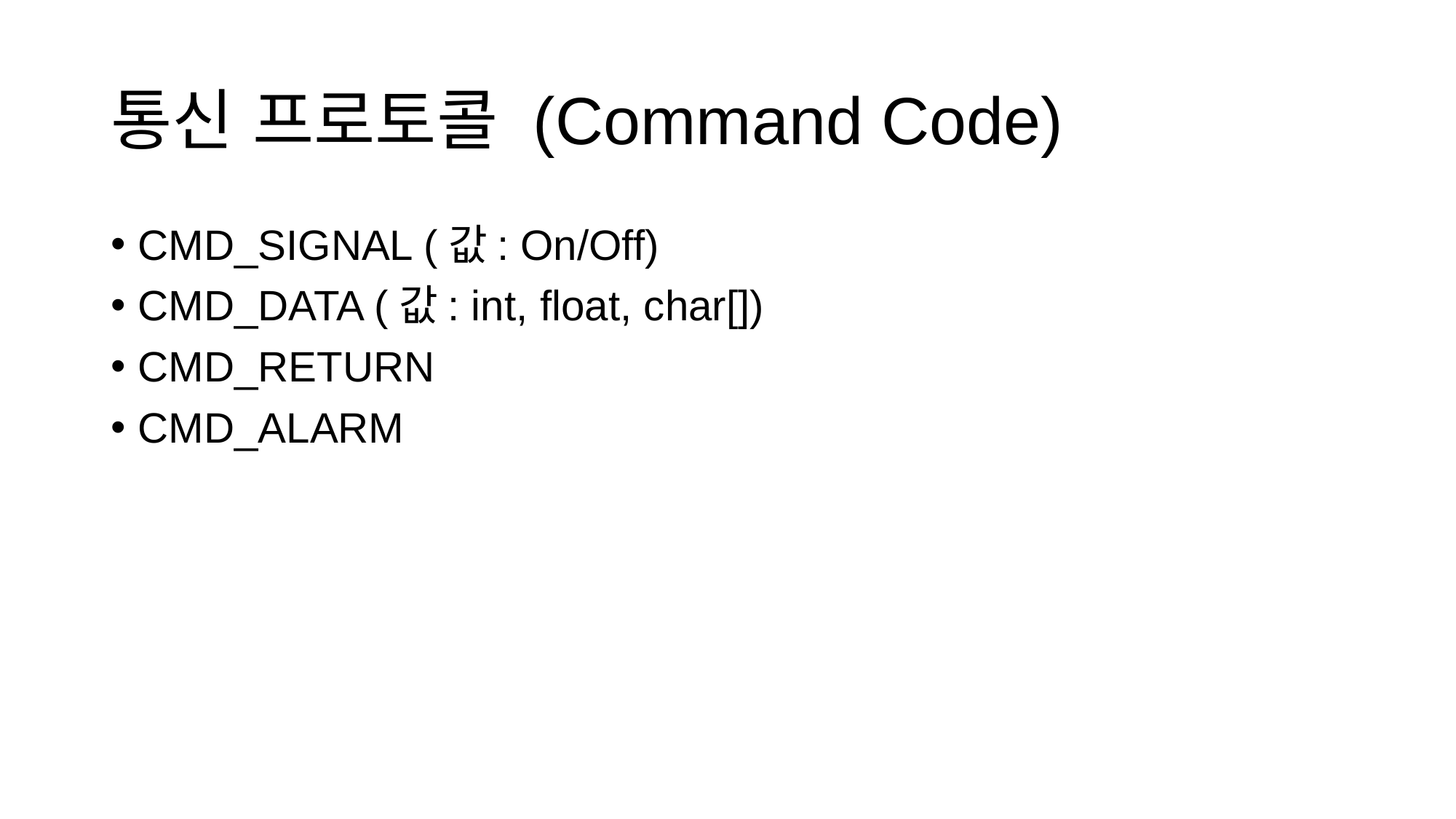

# 통신 프로토콜 (Command Code)
CMD_SIGNAL (값: On/Off)
CMD_DATA (값: int, float, char[])
CMD_RETURN
CMD_ALARM